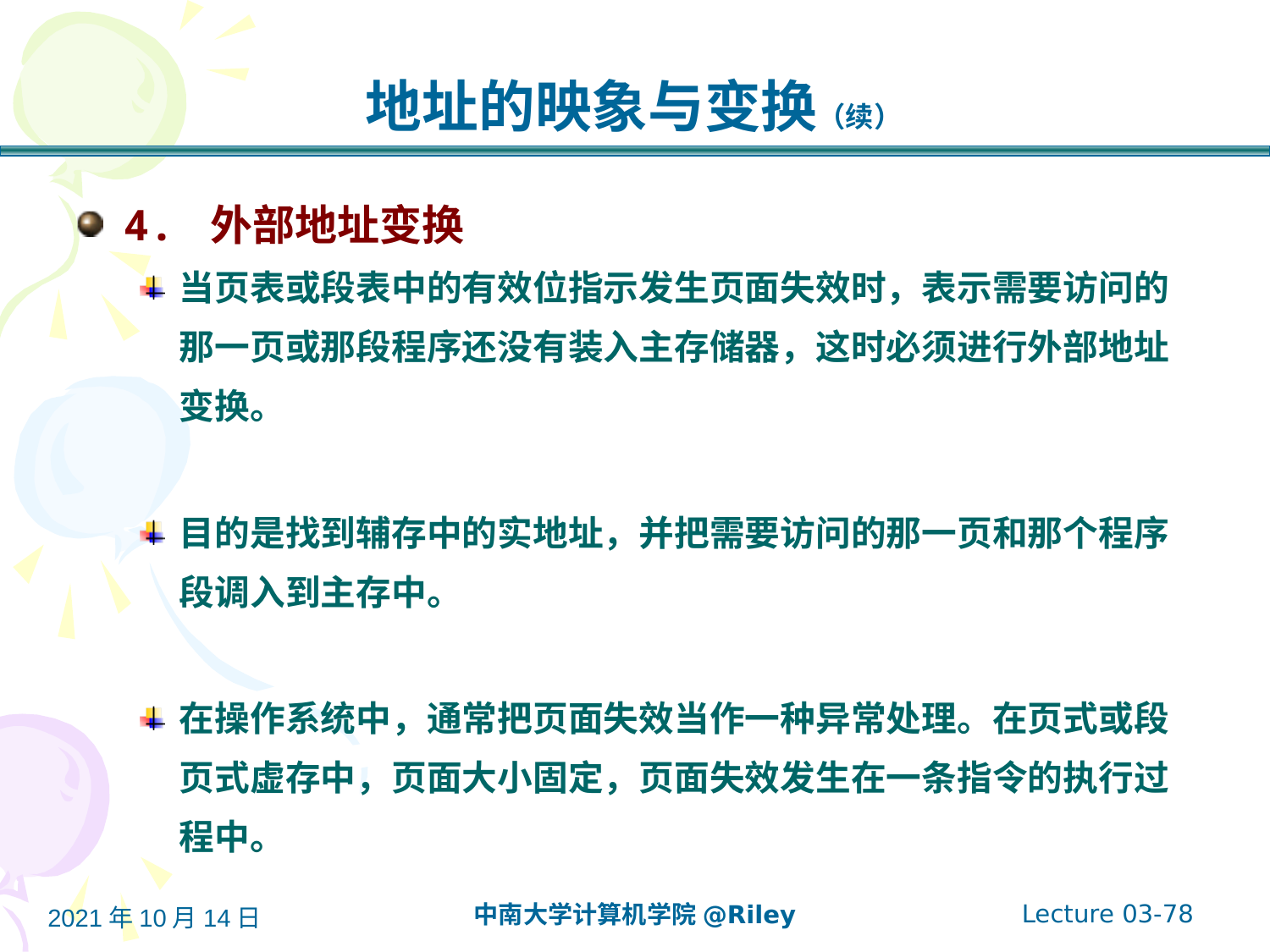

# 地址的映象与变换（续）
4. 外部地址变换
当页表或段表中的有效位指示发生页面失效时，表示需要访问的那一页或那段程序还没有装入主存储器，这时必须进行外部地址变换。

目的是找到辅存中的实地址，并把需要访问的那一页和那个程序段调入到主存中。

在操作系统中，通常把页面失效当作一种异常处理。在页式或段页式虚存中，页面大小固定，页面失效发生在一条指令的执行过程中。
Lecture 03-78
中南大学计算机学院@Riley
2021年10月14日